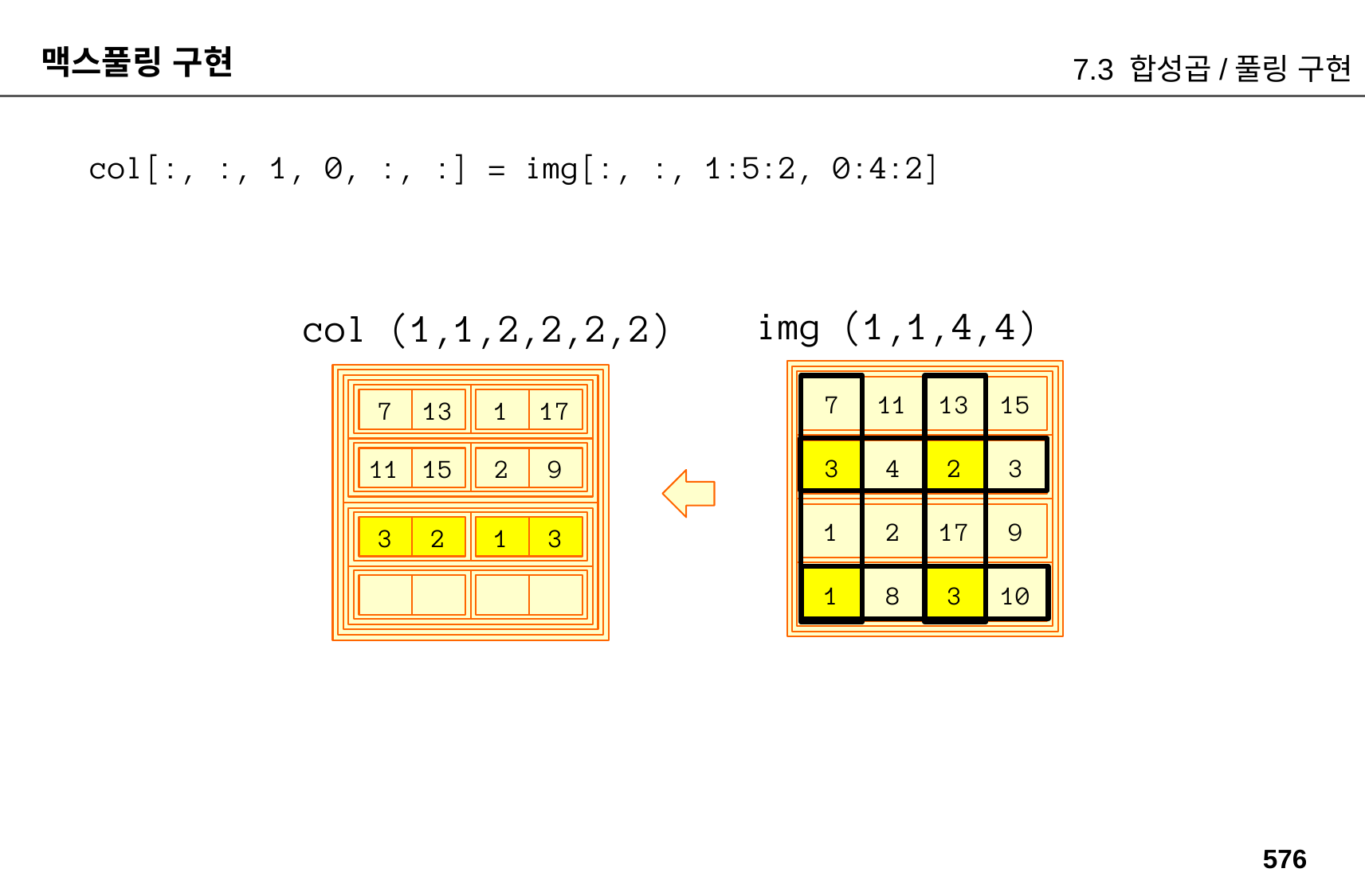

맥스풀링 구현
7.3 합성곱/풀링 구현
col[:, :, 1, 0, :, :] = img[:, :, 1:5:2, 0:4:2]
img (1,1,4,4)
col (1,1,2,2,2,2)

15
13
11
7

7
13
1
17

3
2
4
3

11
15
2
9

9
17
2
1

3
2
1
3

10
3
8
1